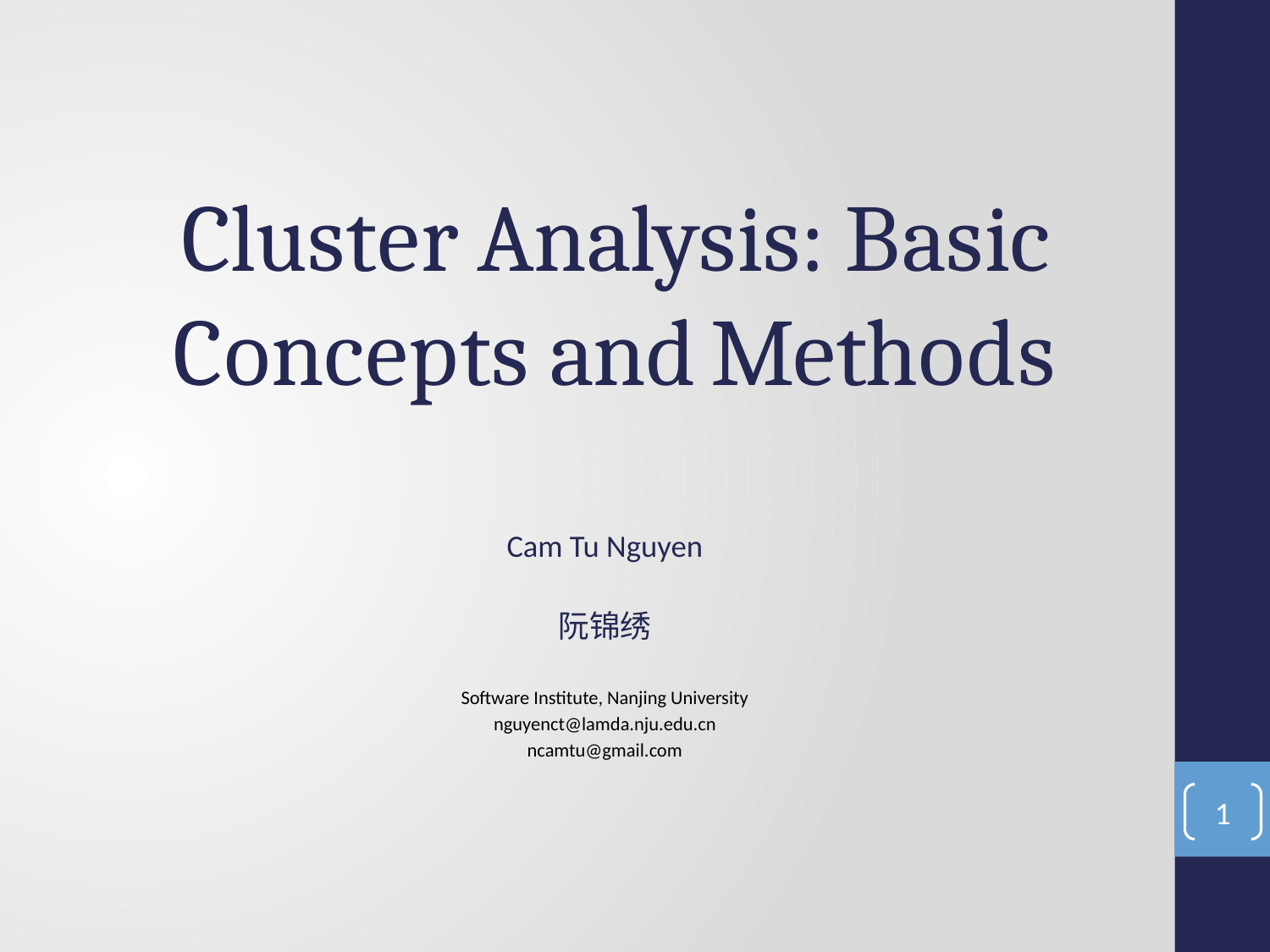

# Cluster Analysis: Basic Concepts and Methods
Cam Tu Nguyen
阮锦绣
Software Institute, Nanjing University
nguyenct@lamda.nju.edu.cn
ncamtu@gmail.com

1